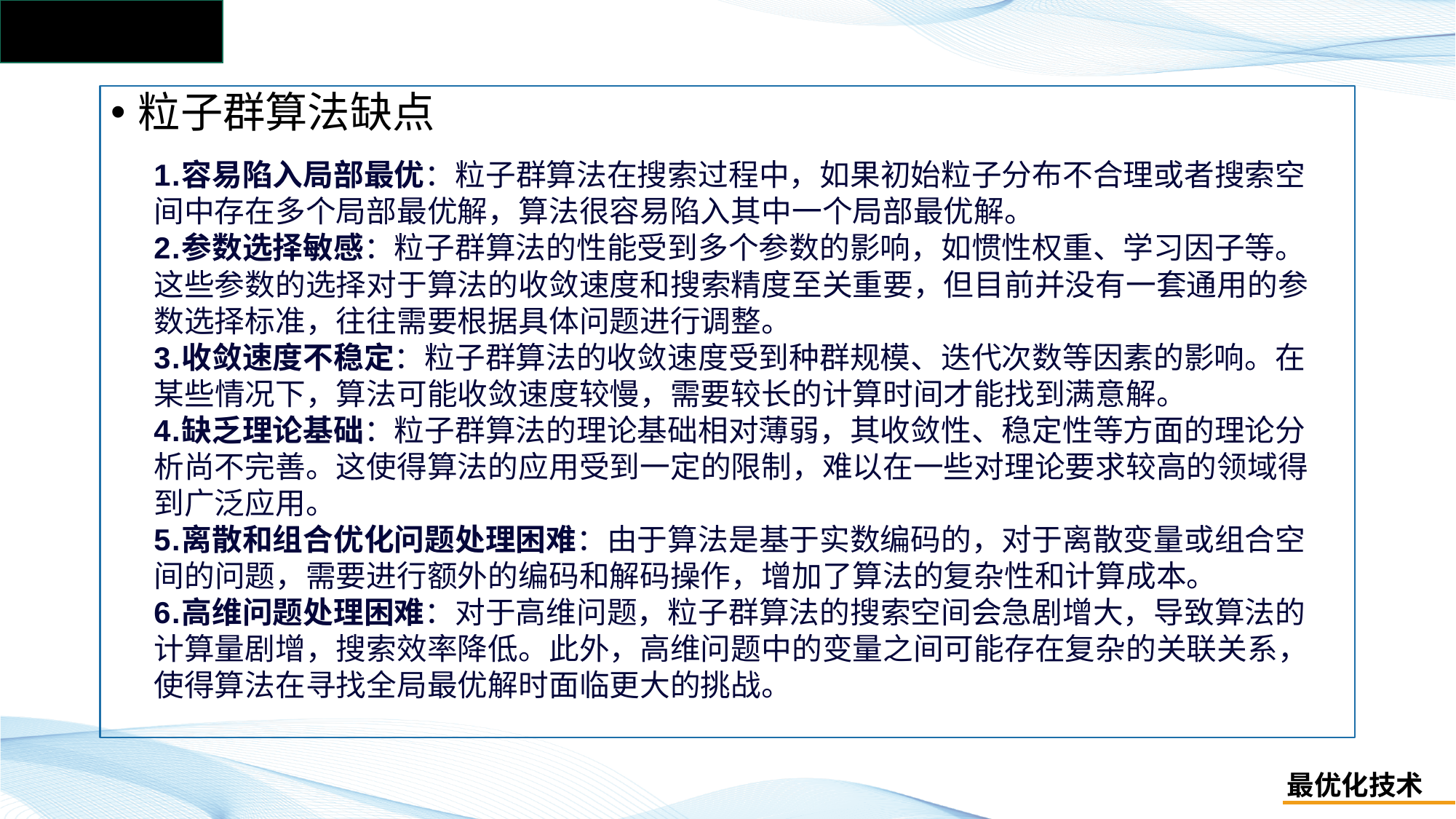

#
粒子群算法缺点
容易陷入局部最优：粒子群算法在搜索过程中，如果初始粒子分布不合理或者搜索空间中存在多个局部最优解，算法很容易陷入其中一个局部最优解。
参数选择敏感：粒子群算法的性能受到多个参数的影响，如惯性权重、学习因子等。这些参数的选择对于算法的收敛速度和搜索精度至关重要，但目前并没有一套通用的参数选择标准，往往需要根据具体问题进行调整。
收敛速度不稳定：粒子群算法的收敛速度受到种群规模、迭代次数等因素的影响。在某些情况下，算法可能收敛速度较慢，需要较长的计算时间才能找到满意解。
缺乏理论基础：粒子群算法的理论基础相对薄弱，其收敛性、稳定性等方面的理论分析尚不完善。这使得算法的应用受到一定的限制，难以在一些对理论要求较高的领域得到广泛应用。
离散和组合优化问题处理困难：由于算法是基于实数编码的，对于离散变量或组合空间的问题，需要进行额外的编码和解码操作，增加了算法的复杂性和计算成本。
高维问题处理困难：对于高维问题，粒子群算法的搜索空间会急剧增大，导致算法的计算量剧增，搜索效率降低。此外，高维问题中的变量之间可能存在复杂的关联关系，使得算法在寻找全局最优解时面临更大的挑战。